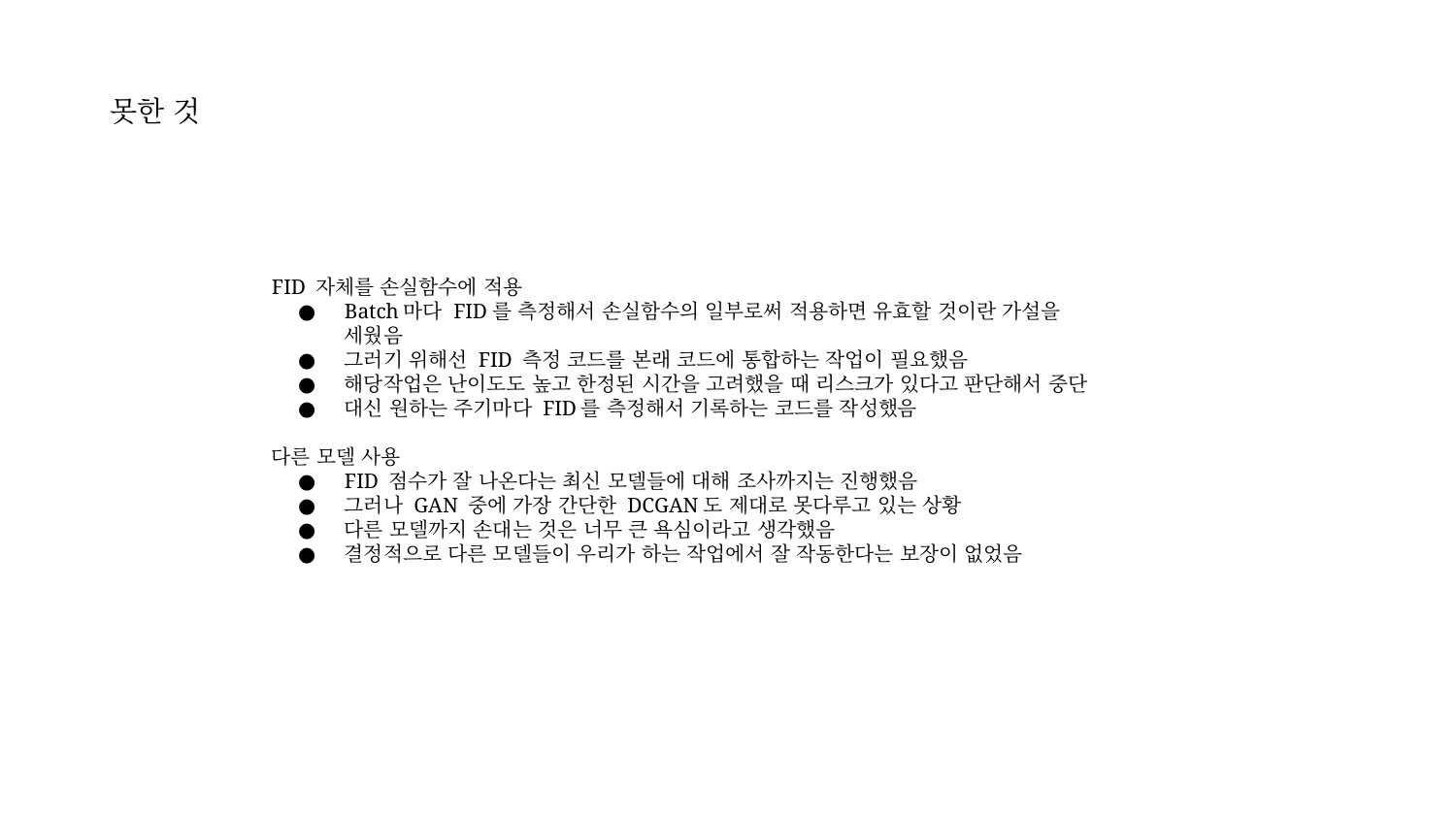

못한 것
FID 자체를 손실함수에 적용
Batch마다 FID를 측정해서 손실함수의 일부로써 적용하면 유효할 것이란 가설을 세웠음
그러기 위해선 FID 측정 코드를 본래 코드에 통합하는 작업이 필요했음
해당작업은 난이도도 높고 한정된 시간을 고려했을 때 리스크가 있다고 판단해서 중단
대신 원하는 주기마다 FID를 측정해서 기록하는 코드를 작성했음

다른 모델 사용
FID 점수가 잘 나온다는 최신 모델들에 대해 조사까지는 진행했음
그러나 GAN 중에 가장 간단한 DCGAN도 제대로 못다루고 있는 상황
다른 모델까지 손대는 것은 너무 큰 욕심이라고 생각했음
결정적으로 다른 모델들이 우리가 하는 작업에서 잘 작동한다는 보장이 없었음